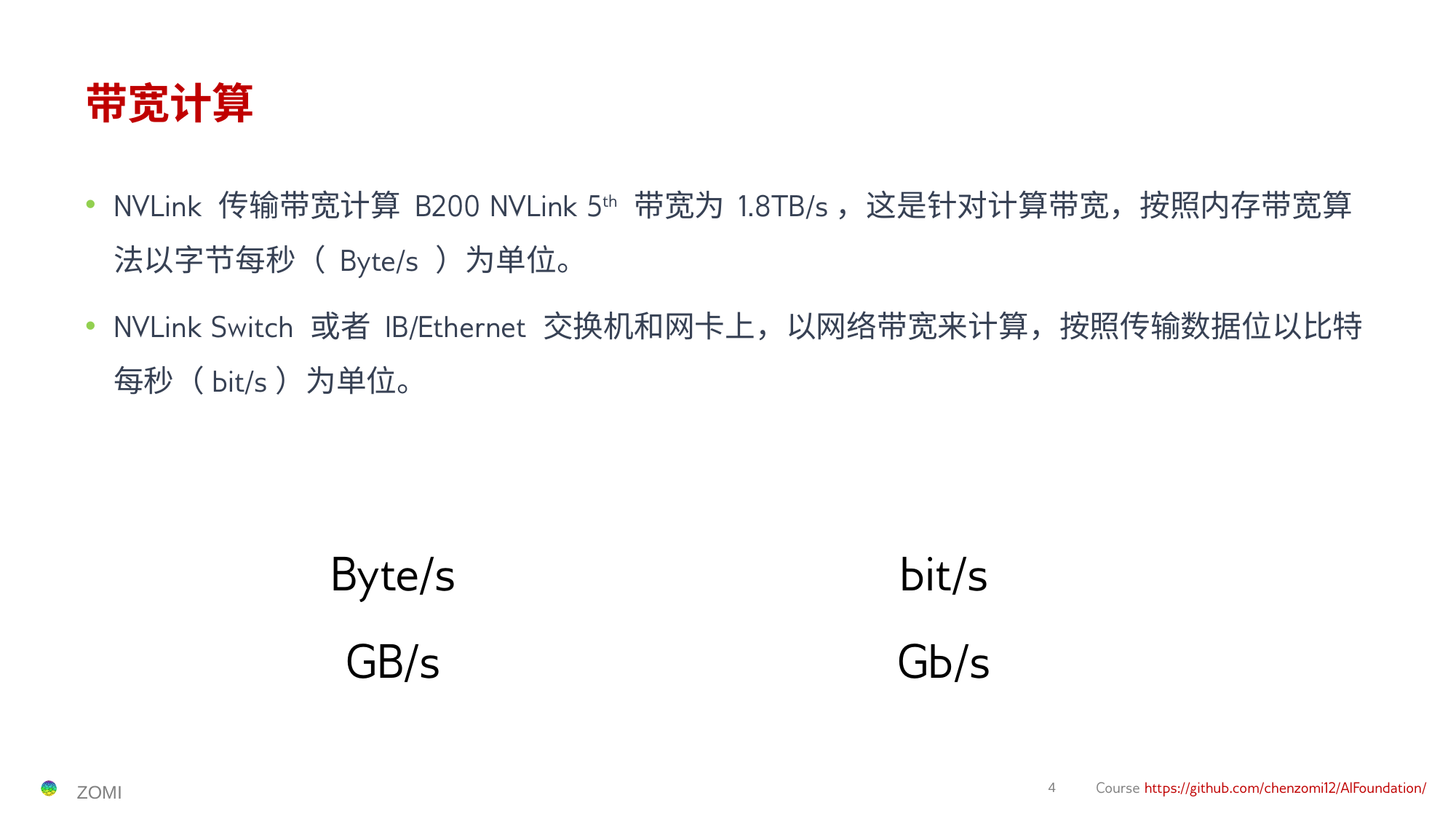

# 带宽计算
NVLink 传输带宽计算 B200 NVLink 5th 带宽为 1.8TB/s，这是针对计算带宽，按照内存带宽算法以字节每秒（ Byte/s ）为单位。
NVLink Switch 或者 IB/Ethernet 交换机和网卡上，以网络带宽来计算，按照传输数据位以比特每秒（bit/s）为单位。
Byte/s
GB/s
bit/s
Gb/s